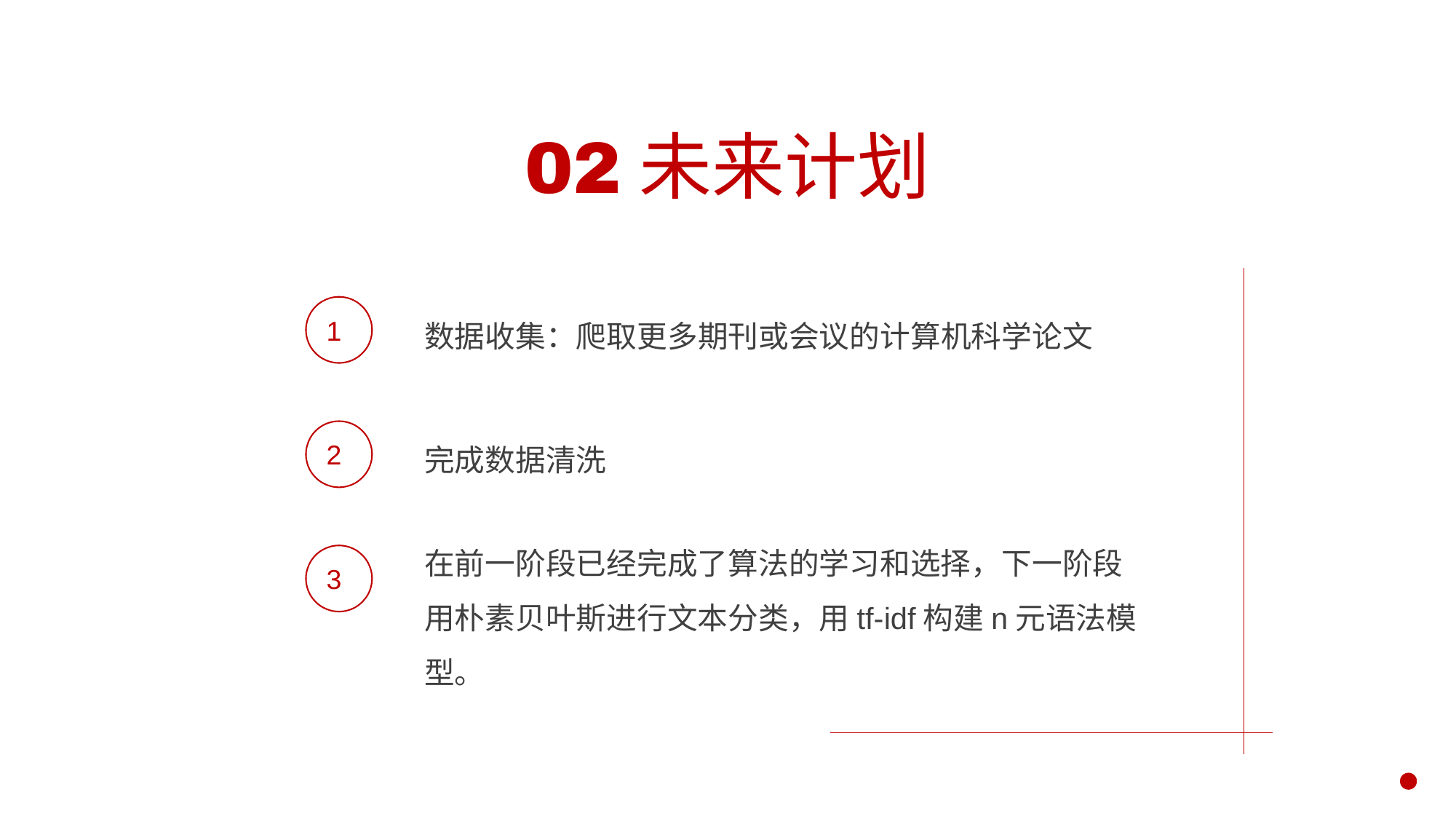

02未来计划
数据收集：爬取更多期刊或会议的计算机科学论文
1

完成数据清洗
2
在前一阶段已经完成了算法的学习和选择，下一阶段用朴素贝叶斯进行文本分类，用tf-idf构建n元语法模型。
3